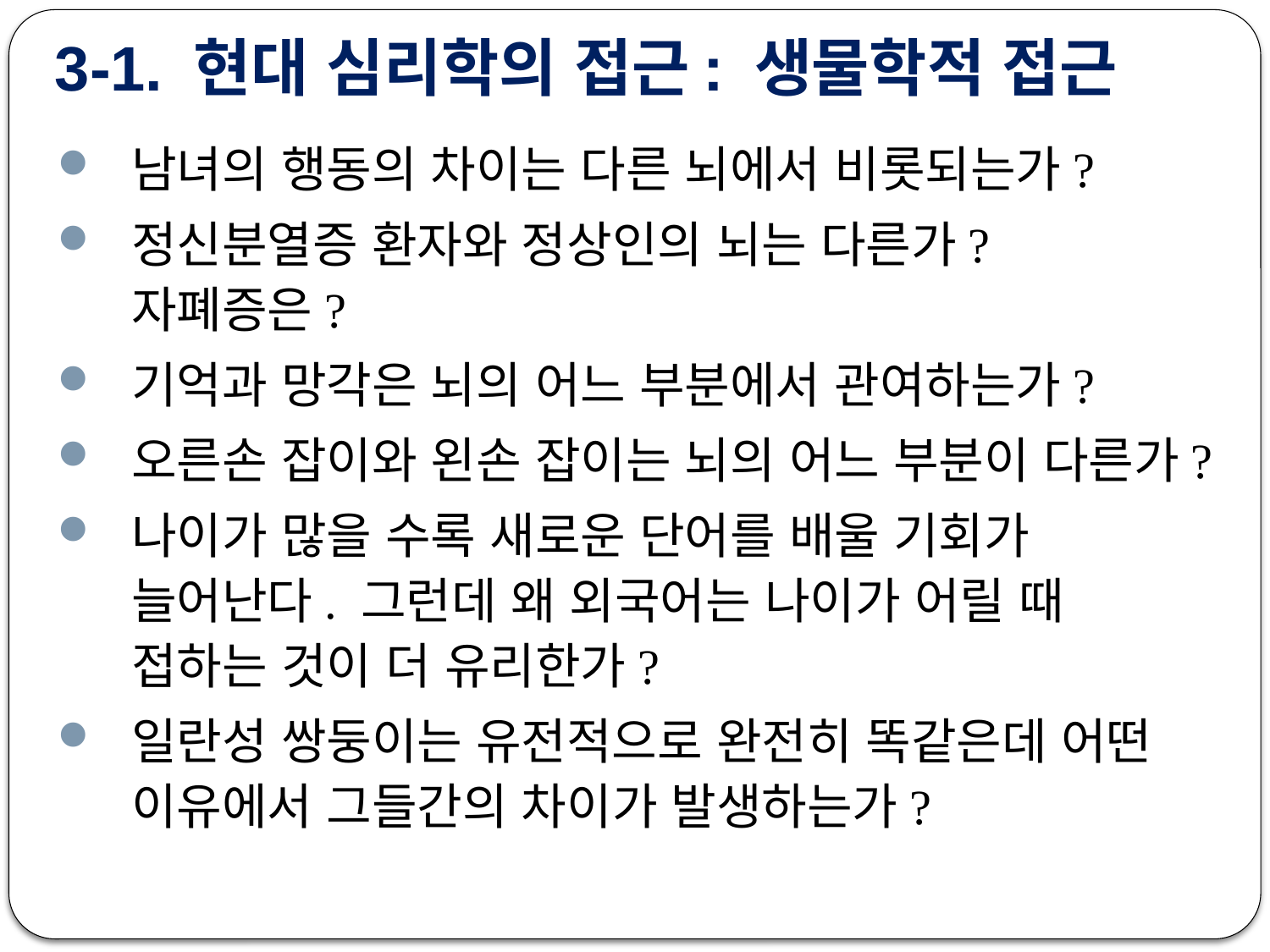

# 3-1. 현대 심리학의 접근: 생물학적 접근
남녀의 행동의 차이는 다른 뇌에서 비롯되는가?
정신분열증 환자와 정상인의 뇌는 다른가? 자폐증은?
기억과 망각은 뇌의 어느 부분에서 관여하는가?
오른손 잡이와 왼손 잡이는 뇌의 어느 부분이 다른가?
나이가 많을 수록 새로운 단어를 배울 기회가 늘어난다. 그런데 왜 외국어는 나이가 어릴 때 접하는 것이 더 유리한가?
일란성 쌍둥이는 유전적으로 완전히 똑같은데 어떤 이유에서 그들간의 차이가 발생하는가?